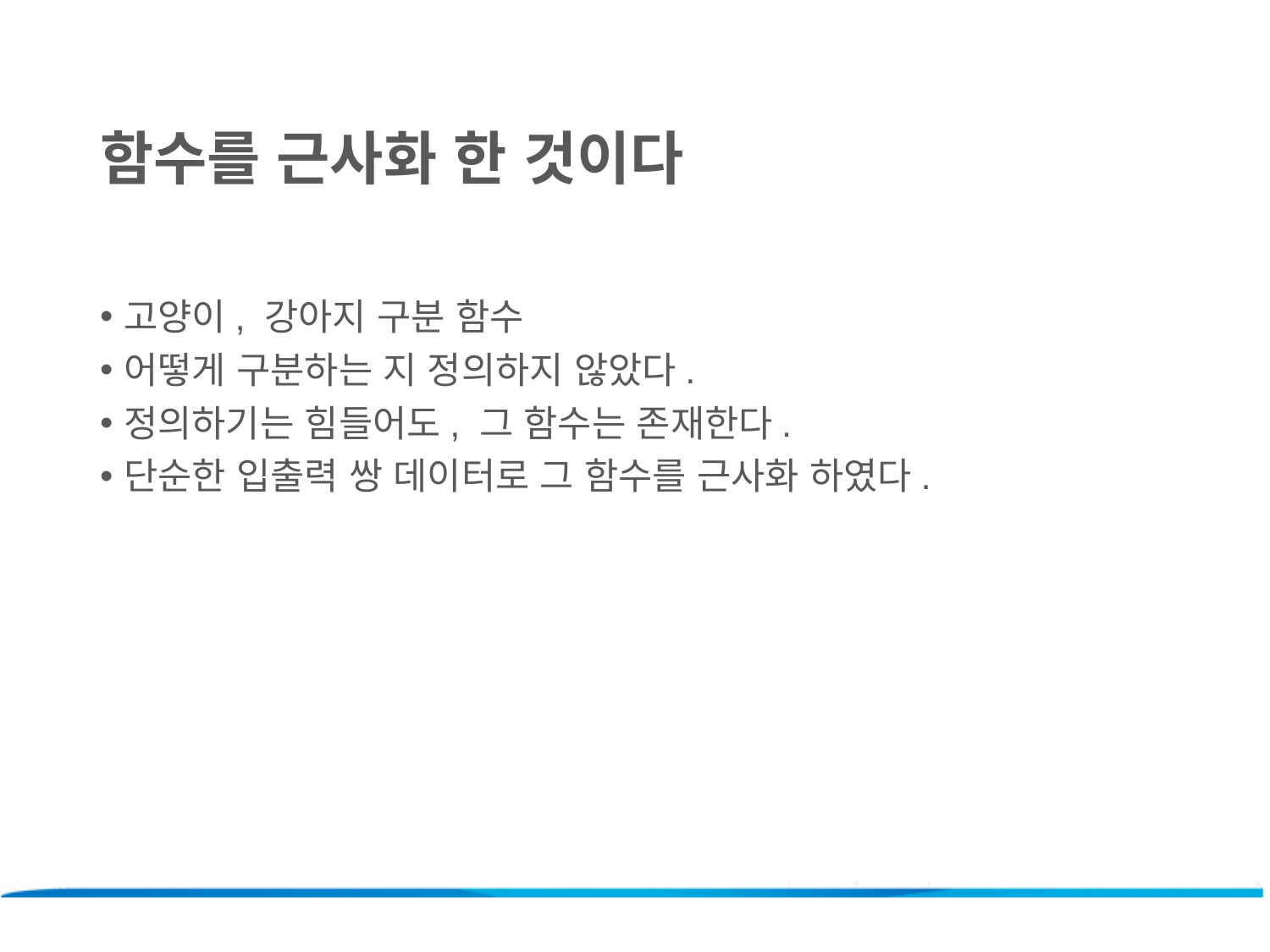

함수를 근사화 한 것이다
고양이, 강아지 구분 함수
어떻게 구분하는 지 정의하지 않았다.
정의하기는 힘들어도, 그 함수는 존재한다.
단순한 입출력 쌍 데이터로 그 함수를 근사화 하였다.